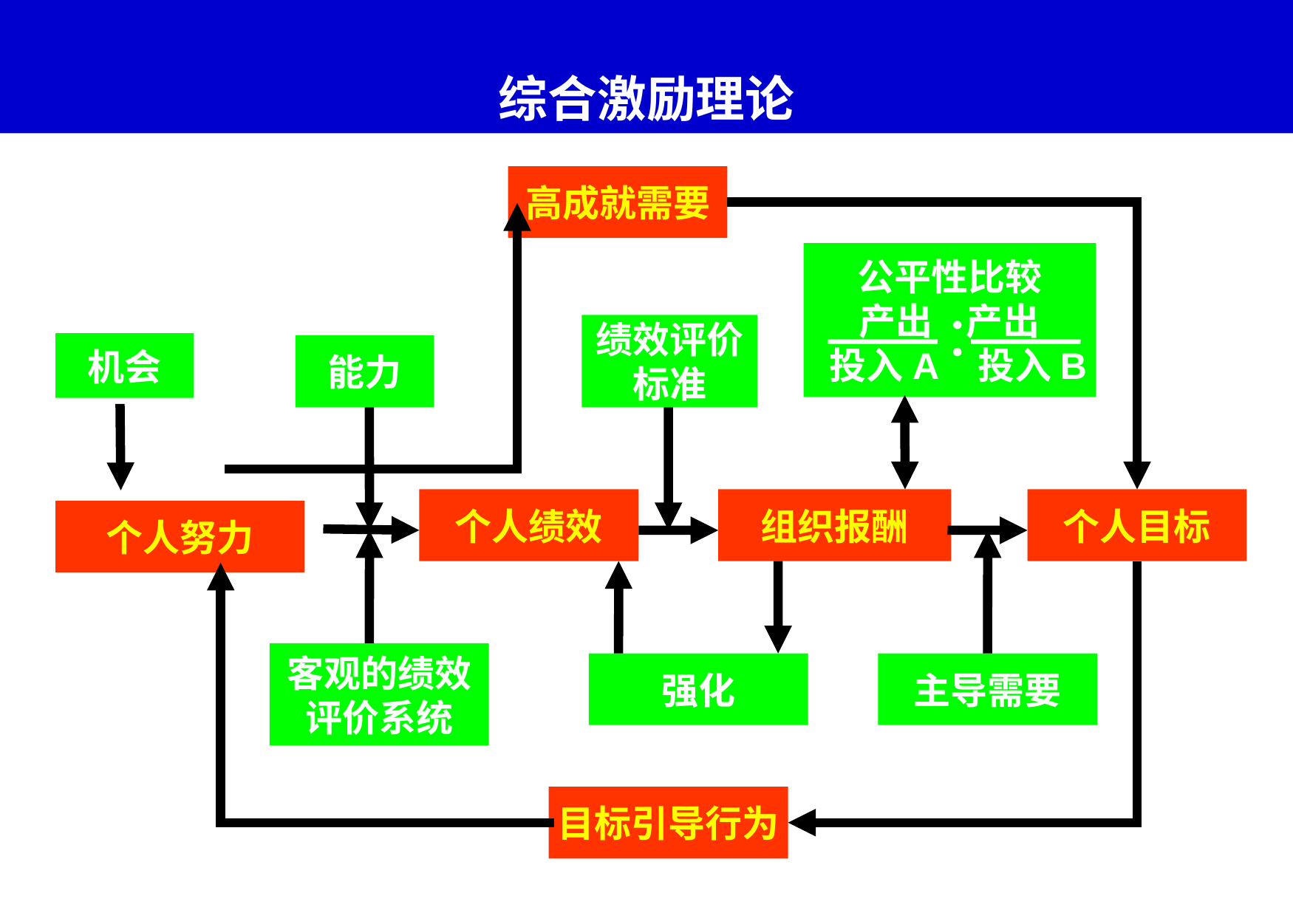

# 综合激励理论
高成就需要
公平性比较
产出    产出
 投入A   投入B
：
绩效评价
标准
机会
能力

个人绩效
组织报酬
个人目标
个人努力

客观的绩效
评价系统
强化
主导需要
目标引导行为